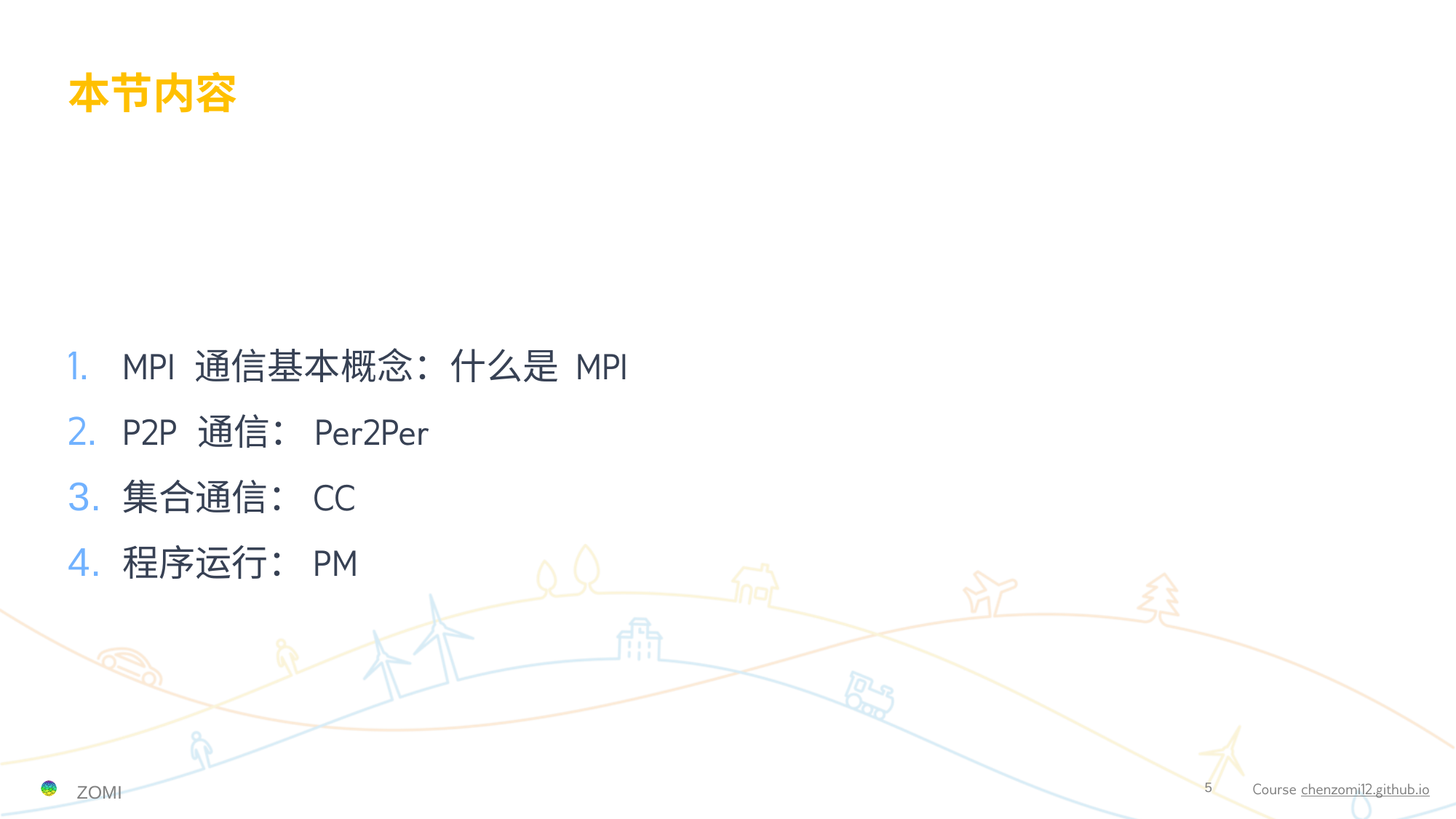

# 本节内容
MPI 通信基本概念：什么是 MPI
P2P 通信：Per2Per
集合通信：CC
程序运行：PM